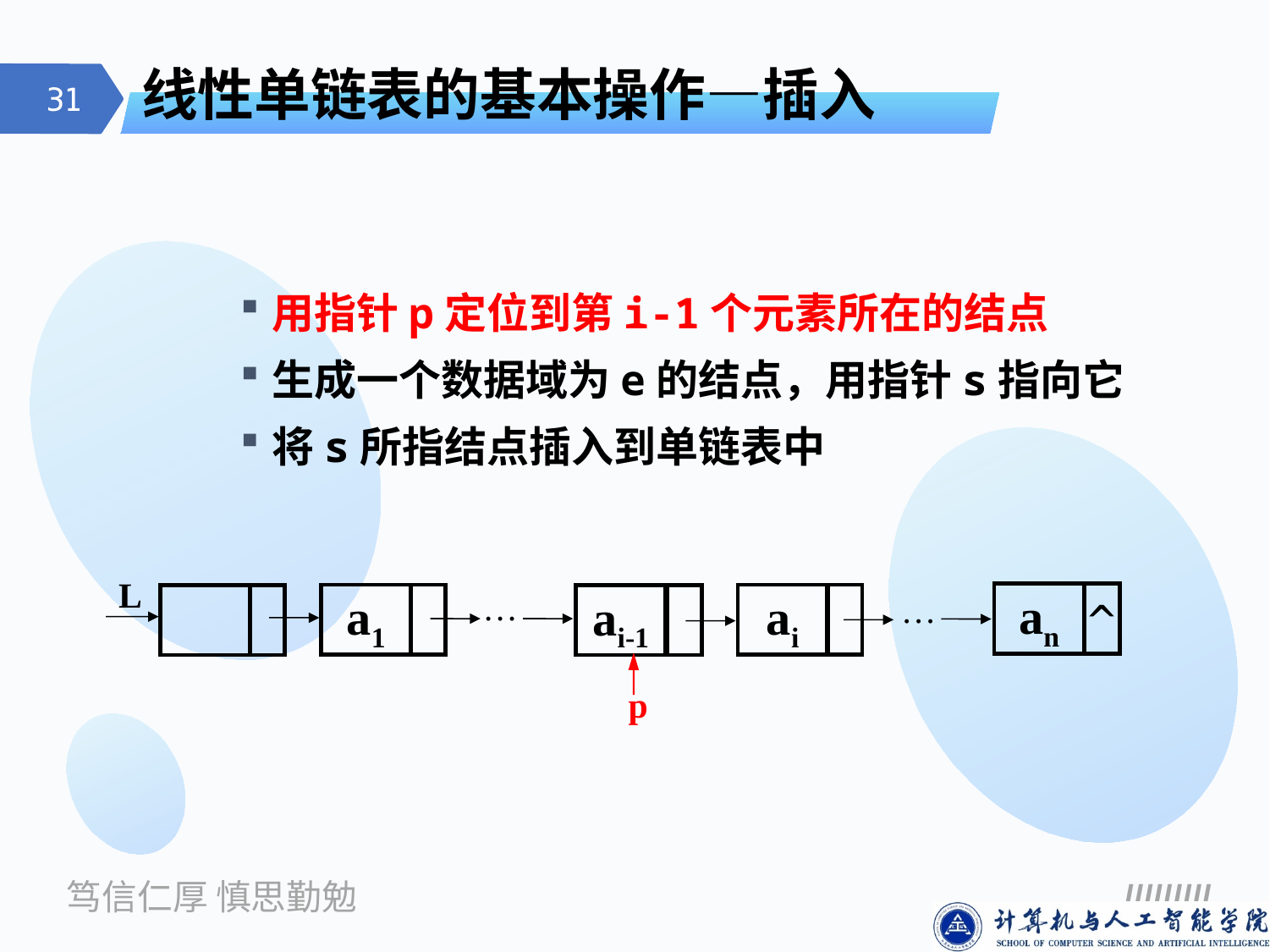

# 线性单链表的基本操作—插入
用指针p定位到第i-1个元素所在的结点
生成一个数据域为e的结点，用指针s指向它
将s所指结点插入到单链表中

L
…
…
an
^
a1

ai

ai-1

p